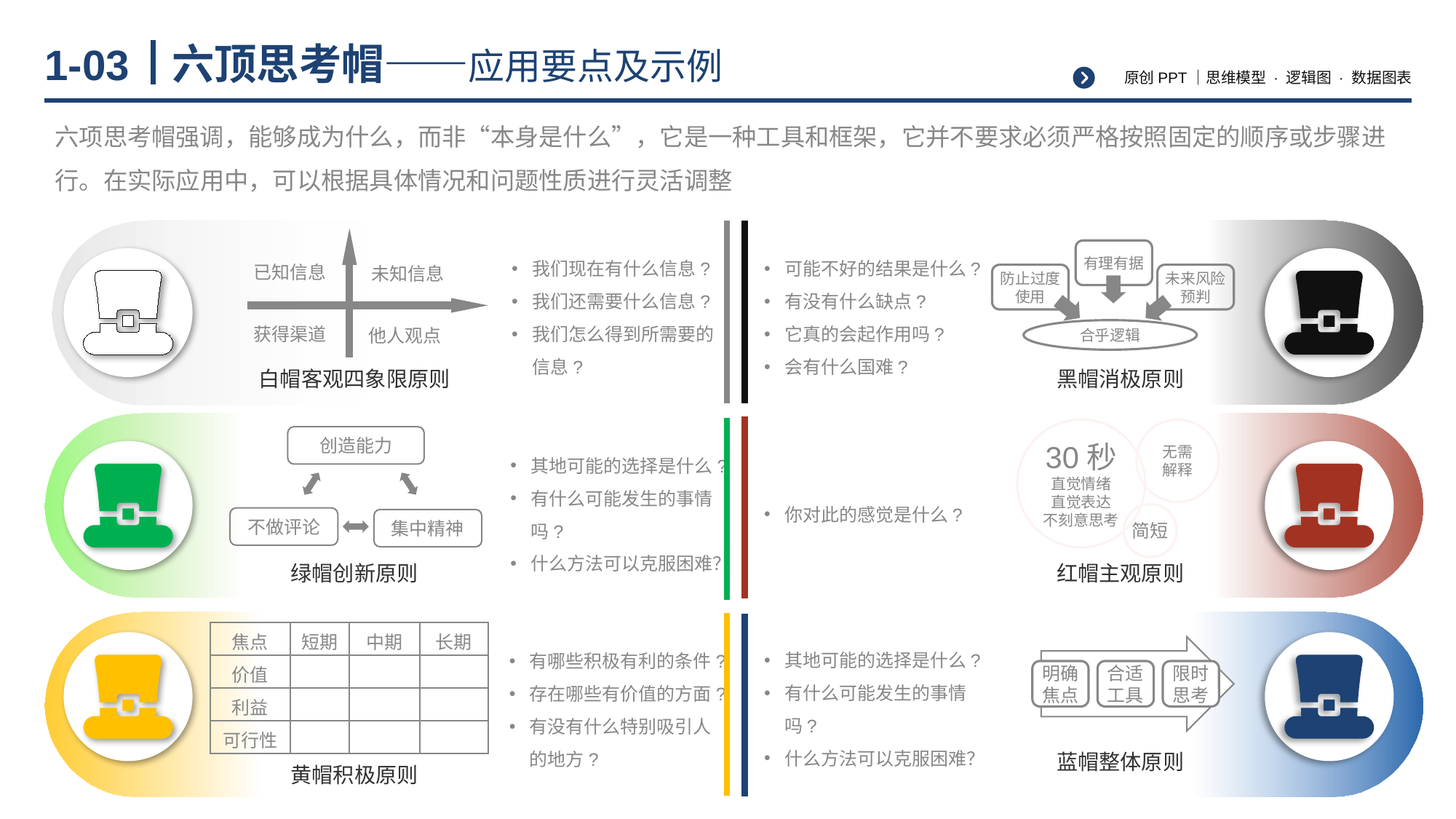

# 六顶思考帽——应用要点及示例
1-03
六项思考帽强调，能够成为什么，而非“本身是什么”，它是一种工具和框架，它并不要求必须严格按照固定的顺序或步骤进行。在实际应用中，可以根据具体情况和问题性质进行灵活调整

可能不好的结果是什么?
有没有什么缺点?
它真的会起作用吗?
会有什么国难?
有理有据

防止过度使用
未来风险预判

合乎逻辑
黑帽消极原则

我们现在有什么信息?
我们还需要什么信息?
我们怎么得到所需要的信息?

已知信息
未知信息
获得渠道
他人观点
白帽客观四象限原则

其地可能的选择是什么?
有什么可能发生的事情吗?
什么方法可以克服困难？
创造能力

不做评论
集中精神

绿帽创新原则

30秒
直觉情绪
直觉表达
不刻意思考
无需
解释
你对此的感觉是什么?

简短
红帽主观原则

其地可能的选择是什么?
有什么可能发生的事情吗?
什么方法可以克服困难？

明确
焦点
合适
工具
限时
思考
蓝帽整体原则
有哪些积极有利的条件?
存在哪些有价值的方面?
有没有什么特别吸引人的地方?

黄帽积极原则
| 焦点 | 短期 | 中期 | 长期 |
| --- | --- | --- | --- |
| 价值 |  |  |  |
| 利益 |  |  |  |
| 可行性 |  |  |  |